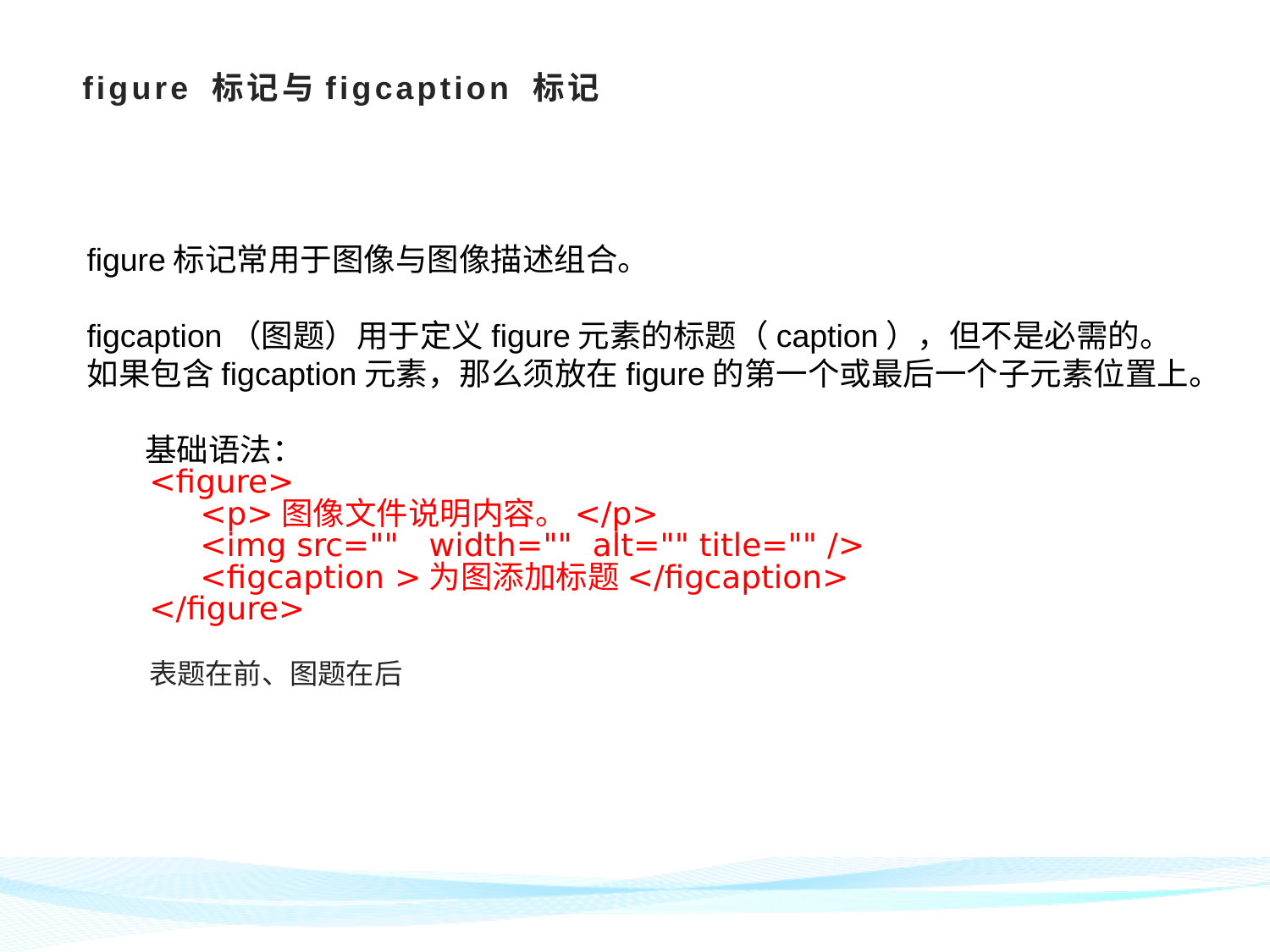

# figure 标记与figcaption 标记
figure标记常用于图像与图像描述组合。

figcaption（图题）用于定义figure元素的标题（caption），但不是必需的。
如果包含figcaption元素，那么须放在figure的第一个或最后一个子元素位置上。

       基础语法：
<figure>
     <p>图像文件说明内容。</p>
     <img src=""   width=""  alt="" title="" />
     <figcaption >为图添加标题</figcaption>
</figure>

表题在前、图题在后